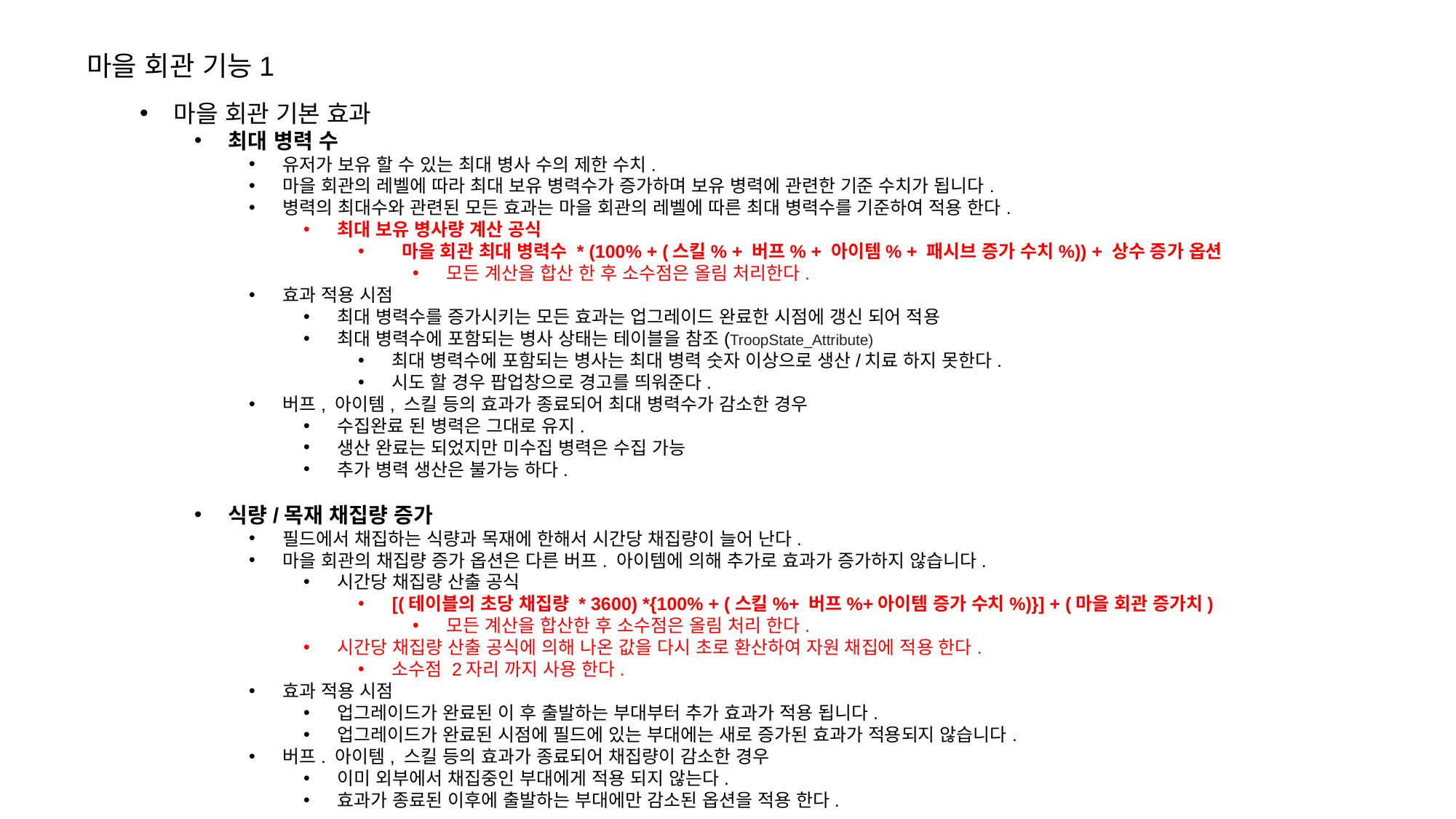

마을 회관 기능1
마을 회관 기본 효과
최대 병력 수
유저가 보유 할 수 있는 최대 병사 수의 제한 수치.
마을 회관의 레벨에 따라 최대 보유 병력수가 증가하며 보유 병력에 관련한 기준 수치가 됩니다.
병력의 최대수와 관련된 모든 효과는 마을 회관의 레벨에 따른 최대 병력수를 기준하여 적용 한다.
최대 보유 병사량 계산 공식
 마을 회관 최대 병력수 * (100% + (스킬% + 버프% + 아이템% + 패시브 증가 수치%)) + 상수 증가 옵션
모든 계산을 합산 한 후 소수점은 올림 처리한다.
효과 적용 시점
최대 병력수를 증가시키는 모든 효과는 업그레이드 완료한 시점에 갱신 되어 적용
최대 병력수에 포함되는 병사 상태는 테이블을 참조(TroopState_Attribute)
최대 병력수에 포함되는 병사는 최대 병력 숫자 이상으로 생산/치료 하지 못한다.
시도 할 경우 팝업창으로 경고를 띄워준다.
버프, 아이템, 스킬 등의 효과가 종료되어 최대 병력수가 감소한 경우
수집완료 된 병력은 그대로 유지.
생산 완료는 되었지만 미수집 병력은 수집 가능
추가 병력 생산은 불가능 하다.

식량/목재 채집량 증가
필드에서 채집하는 식량과 목재에 한해서 시간당 채집량이 늘어 난다.
마을 회관의 채집량 증가 옵션은 다른 버프. 아이템에 의해 추가로 효과가 증가하지 않습니다.
시간당 채집량 산출 공식
[(테이블의 초당 채집량 * 3600) *{100% + (스킬%+ 버프%+아이템 증가 수치%)}] + (마을 회관 증가치)
모든 계산을 합산한 후 소수점은 올림 처리 한다.
시간당 채집량 산출 공식에 의해 나온 값을 다시 초로 환산하여 자원 채집에 적용 한다.
소수점 2자리 까지 사용 한다.
효과 적용 시점
업그레이드가 완료된 이 후 출발하는 부대부터 추가 효과가 적용 됩니다.
업그레이드가 완료된 시점에 필드에 있는 부대에는 새로 증가된 효과가 적용되지 않습니다.
버프. 아이템, 스킬 등의 효과가 종료되어 채집량이 감소한 경우
이미 외부에서 채집중인 부대에게 적용 되지 않는다.
효과가 종료된 이후에 출발하는 부대에만 감소된 옵션을 적용 한다.